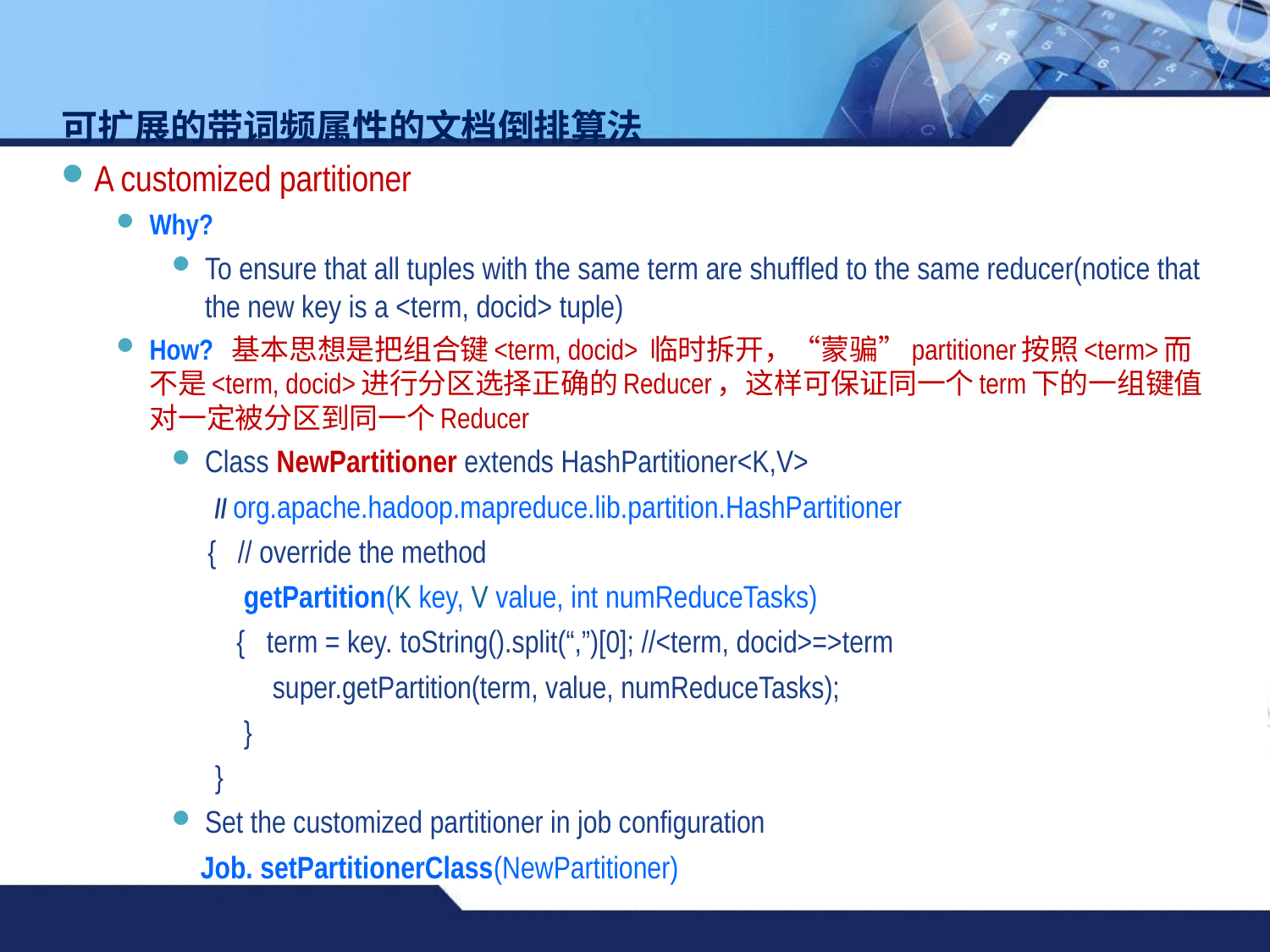

可扩展的带词频属性的文档倒排算法
A customized partitioner
Why?
To ensure that all tuples with the same term are shuffled to the same reducer(notice that the new key is a <term, docid> tuple)
How?  基本思想是把组合键<term, docid> 临时拆开，“蒙骗”partitioner按照<term>而不是<term, docid>进行分区选择正确的Reducer，这样可保证同一个term下的一组键值对一定被分区到同一个Reducer
Class NewPartitioner extends HashPartitioner<K,V>
       // org.apache.hadoop.mapreduce.lib.partition.HashPartitioner
     {   // override the method
          getPartition(K key, V value, int numReduceTasks)
         {   term = key. toString().split(“,”)[0]; //<term, docid>=>term
              super.getPartition(term, value, numReduceTasks);
          }
      }
Set the customized partitioner in job configuration
    Job. setPartitionerClass(NewPartitioner)